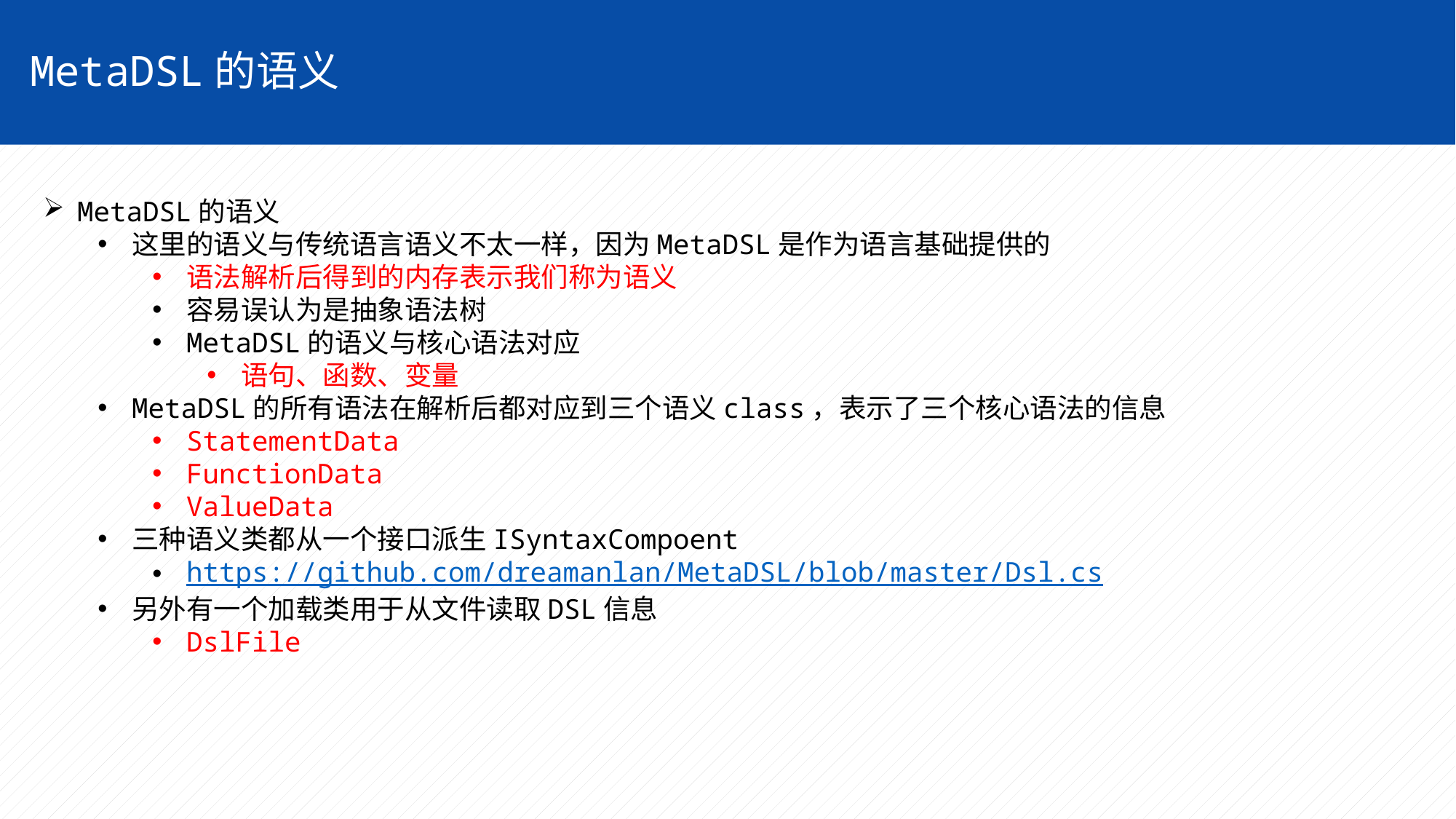

MetaDSL的语义
MetaDSL的语义
这里的语义与传统语言语义不太一样，因为MetaDSL是作为语言基础提供的
语法解析后得到的内存表示我们称为语义
容易误认为是抽象语法树
MetaDSL的语义与核心语法对应
语句、函数、变量
MetaDSL的所有语法在解析后都对应到三个语义class，表示了三个核心语法的信息
StatementData
FunctionData
ValueData
三种语义类都从一个接口派生ISyntaxCompoent
https://github.com/dreamanlan/MetaDSL/blob/master/Dsl.cs
另外有一个加载类用于从文件读取DSL信息
DslFile